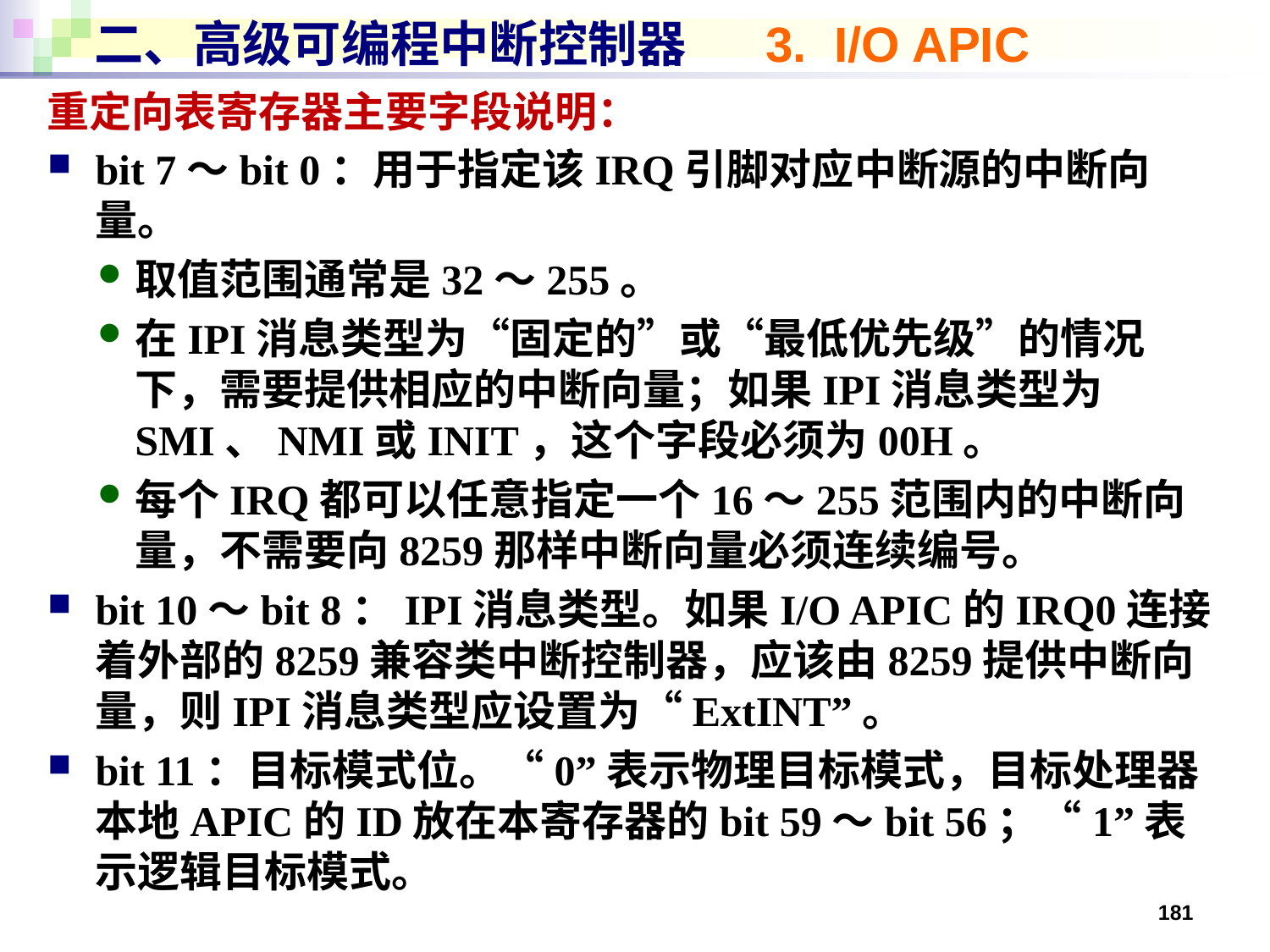

# 二、高级可编程中断控制器      3.  I/O APIC
重定向表寄存器主要字段说明：
bit 7～bit 0：用于指定该IRQ引脚对应中断源的中断向量。
取值范围通常是32～255。
在IPI消息类型为“固定的”或“最低优先级”的情况下，需要提供相应的中断向量；如果IPI消息类型为SMI、NMI或INIT，这个字段必须为00H。
每个IRQ都可以任意指定一个16～255范围内的中断向量，不需要向8259那样中断向量必须连续编号。
bit 10～bit 8：IPI消息类型。如果I/O APIC的IRQ0连接着外部的8259兼容类中断控制器，应该由8259提供中断向量，则IPI消息类型应设置为“ExtINT”。
bit 11：目标模式位。“0”表示物理目标模式，目标处理器本地APIC的ID放在本寄存器的bit 59～bit 56；“1”表示逻辑目标模式。
181